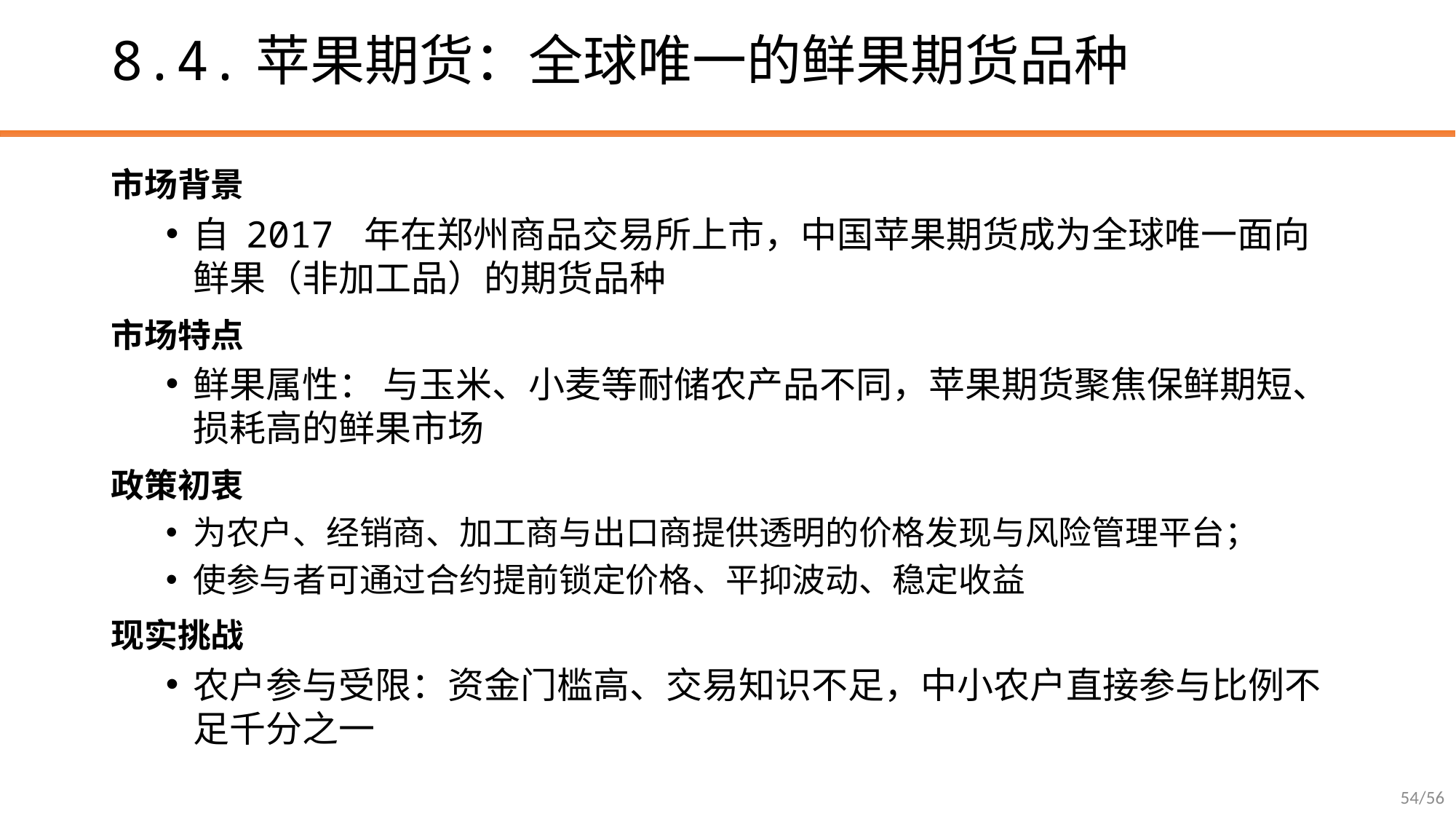

# 8.4.苹果期货：全球唯一的鲜果期货品种
市场背景
自 2017 年在郑州商品交易所上市，中国苹果期货成为全球唯一面向鲜果（非加工品）的期货品种
市场特点
鲜果属性： 与玉米、小麦等耐储农产品不同，苹果期货聚焦保鲜期短、损耗高的鲜果市场
政策初衷
为农户、经销商、加工商与出口商提供透明的价格发现与风险管理平台；
使参与者可通过合约提前锁定价格、平抑波动、稳定收益
现实挑战
农户参与受限：资金门槛高、交易知识不足，中小农户直接参与比例不足千分之一